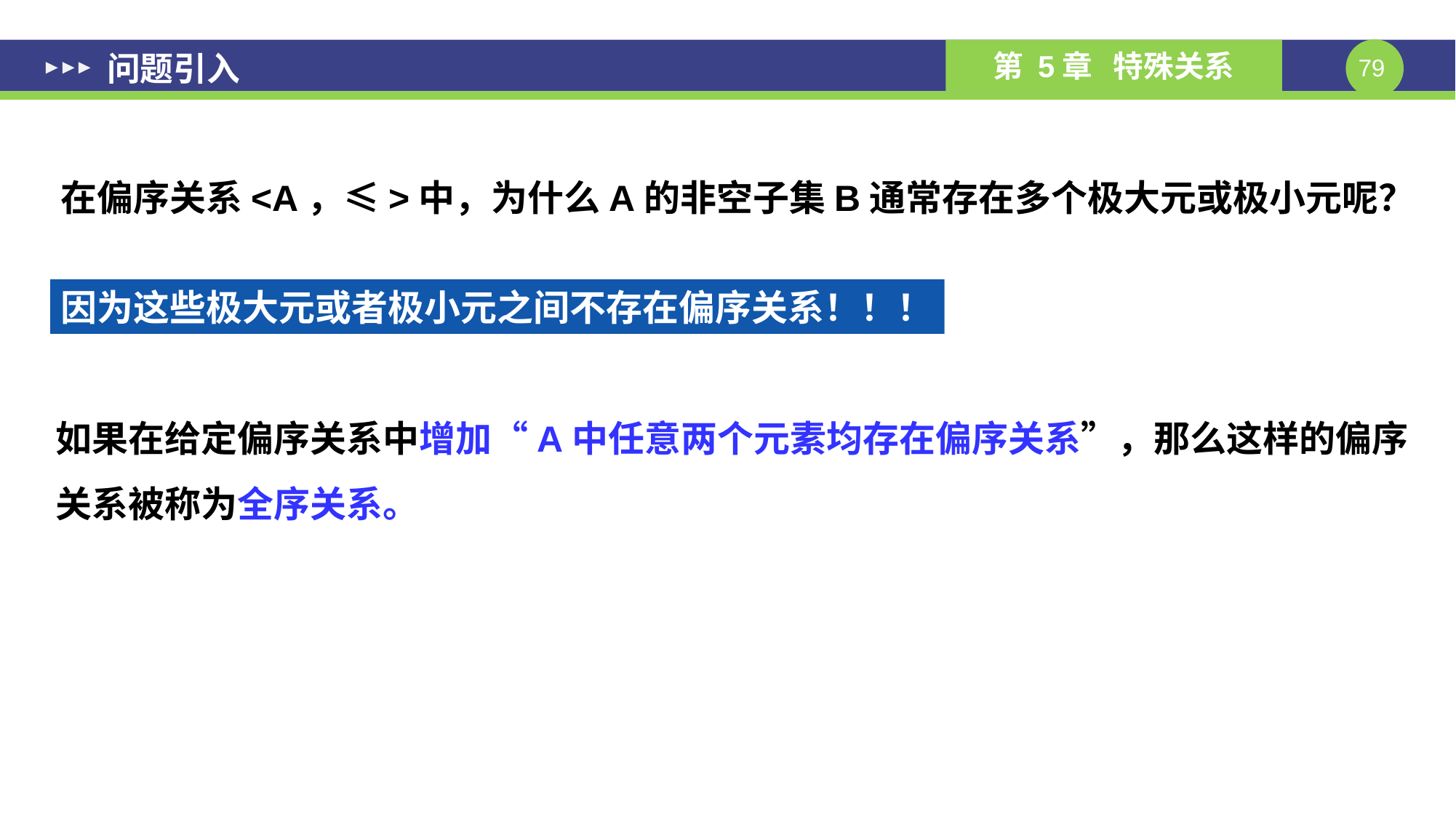

# 问题引入
在偏序关系<A，≤>中，为什么A的非空子集B通常存在多个极大元或极小元呢？
因为这些极大元或者极小元之间不存在偏序关系！！！
如果在给定偏序关系中增加“A中任意两个元素均存在偏序关系”，那么这样的偏序关系被称为全序关系。